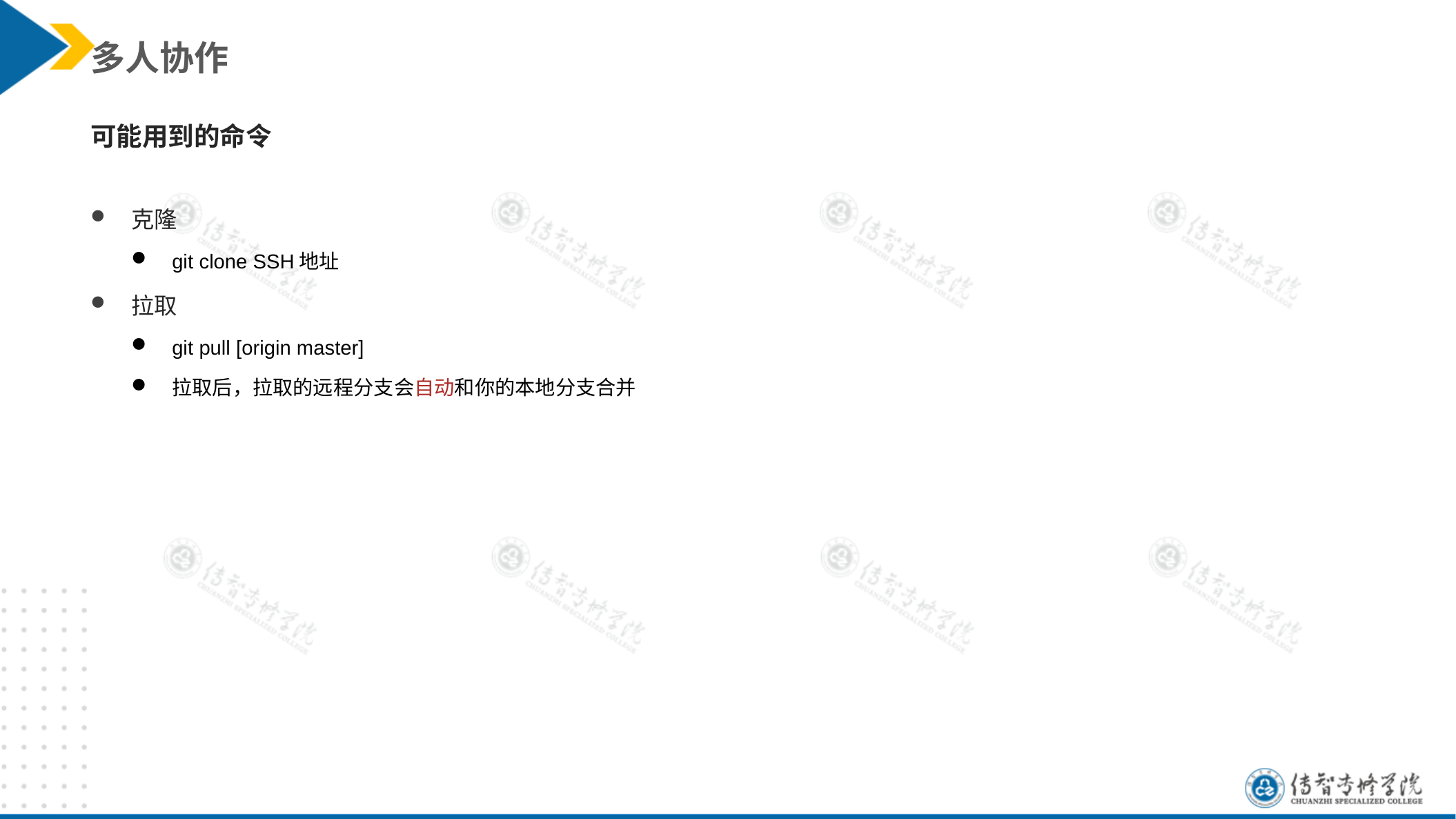

多人协作
可能用到的命令
克隆
git clone SSH地址
拉取
git pull [origin master]
拉取后，拉取的远程分支会自动和你的本地分支合并